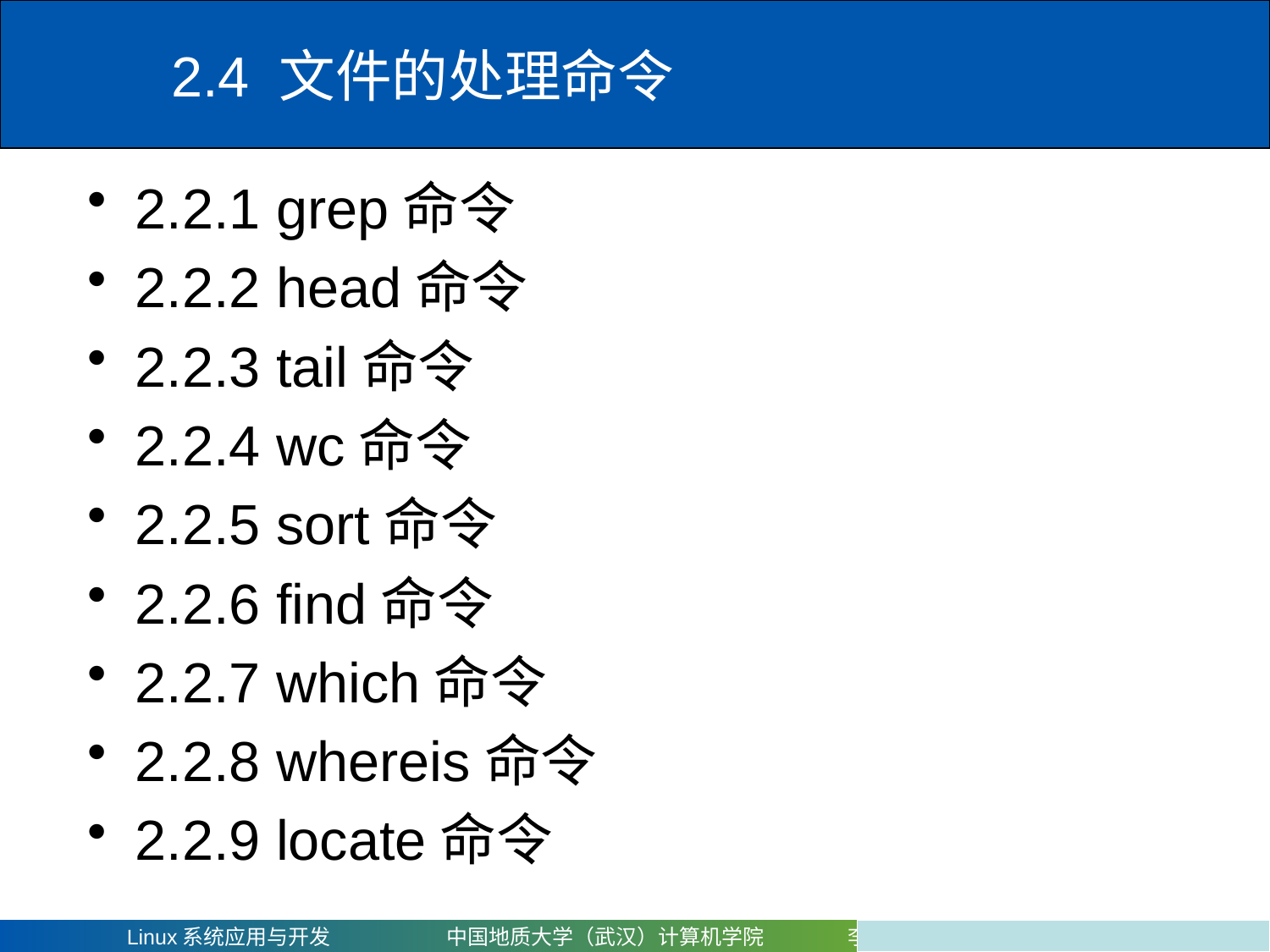

# 2.4 文件的处理命令
2.2.1 grep命令
2.2.2 head命令
2.2.3 tail命令
2.2.4 wc命令
2.2.5 sort命令
2.2.6 find命令
2.2.7 which命令
2.2.8 whereis命令
2.2.9 locate命令